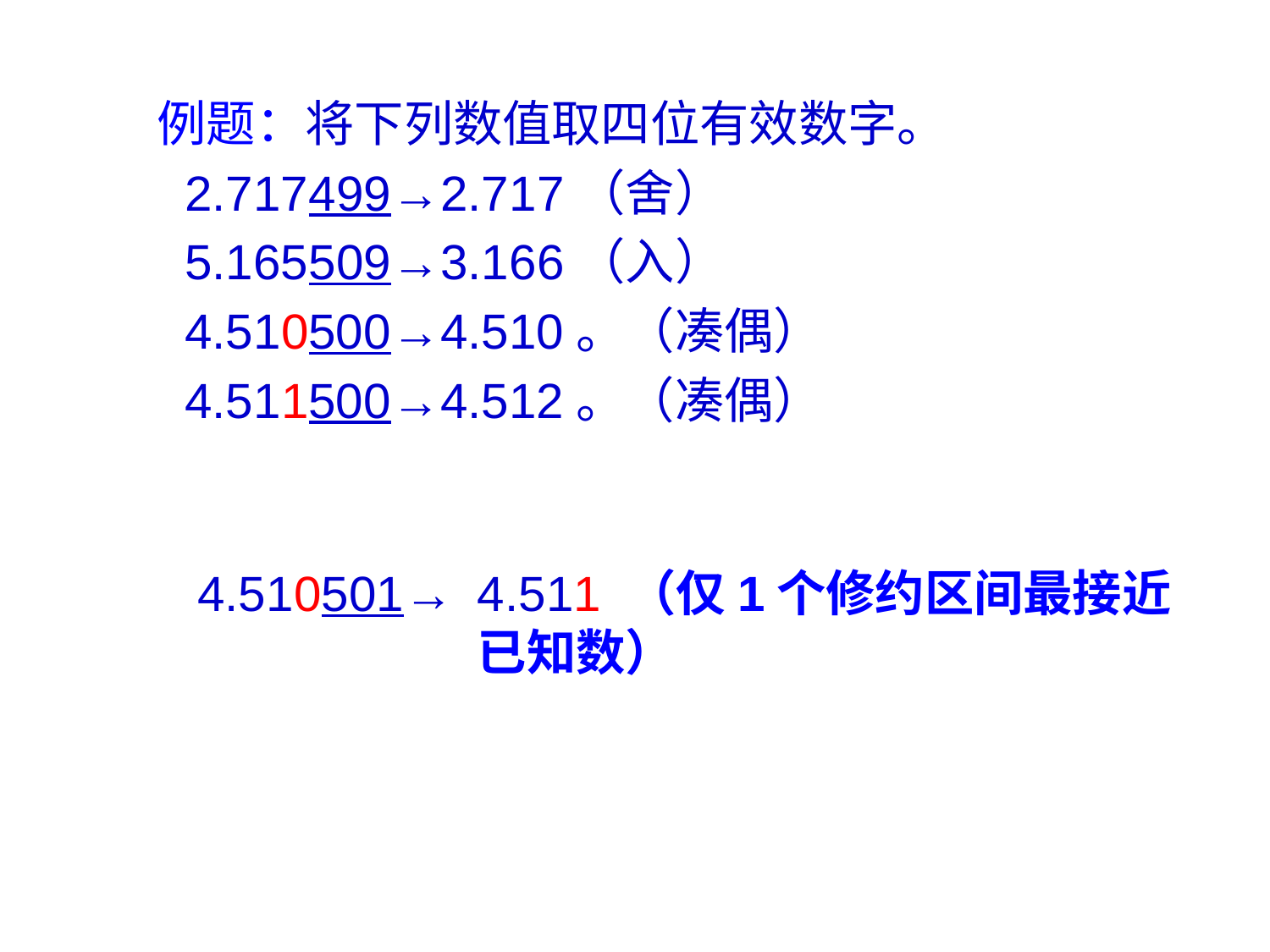

例题：将下列数值取四位有效数字。
  2.717499→2.717（舍）
  5.165509→3.166（入）
  4.510500→4.510。（凑偶）
  4.511500→4.512。（凑偶）

4.510501→
4.511 （仅1个修约区间最接近已知数）